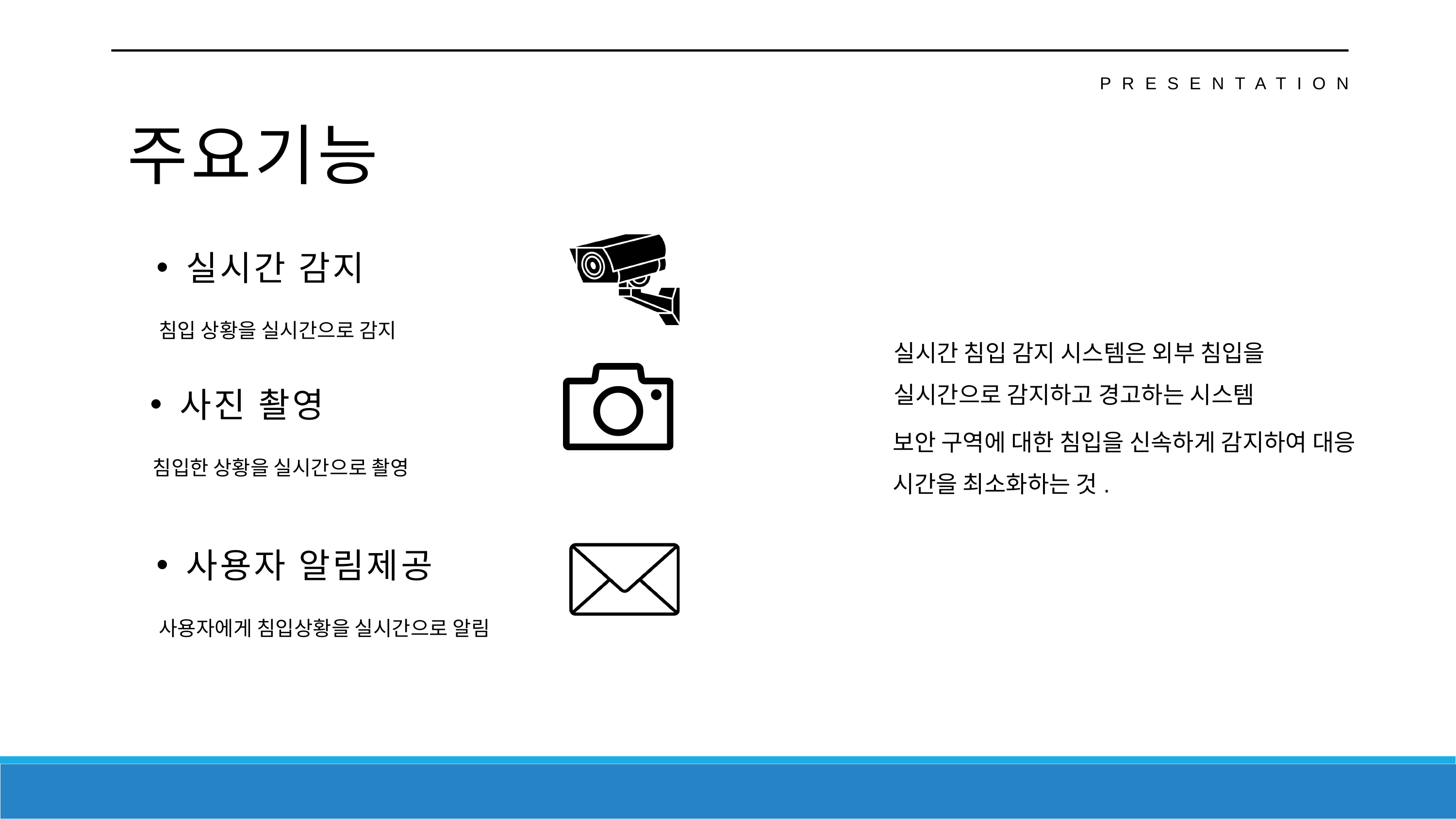

PRESENTATION
주요기능

실시간 감지
침입 상황을 실시간으로 감지
실시간 침입 감지 시스템은 외부 침입을 실시간으로 감지하고 경고하는 시스템
보안 구역에 대한 침입을 신속하게 감지하여 대응 시간을 최소화하는 것.

사진 촬영
침입한 상황을 실시간으로 촬영

사용자 알림제공
사용자에게 침입상황을 실시간으로 알림